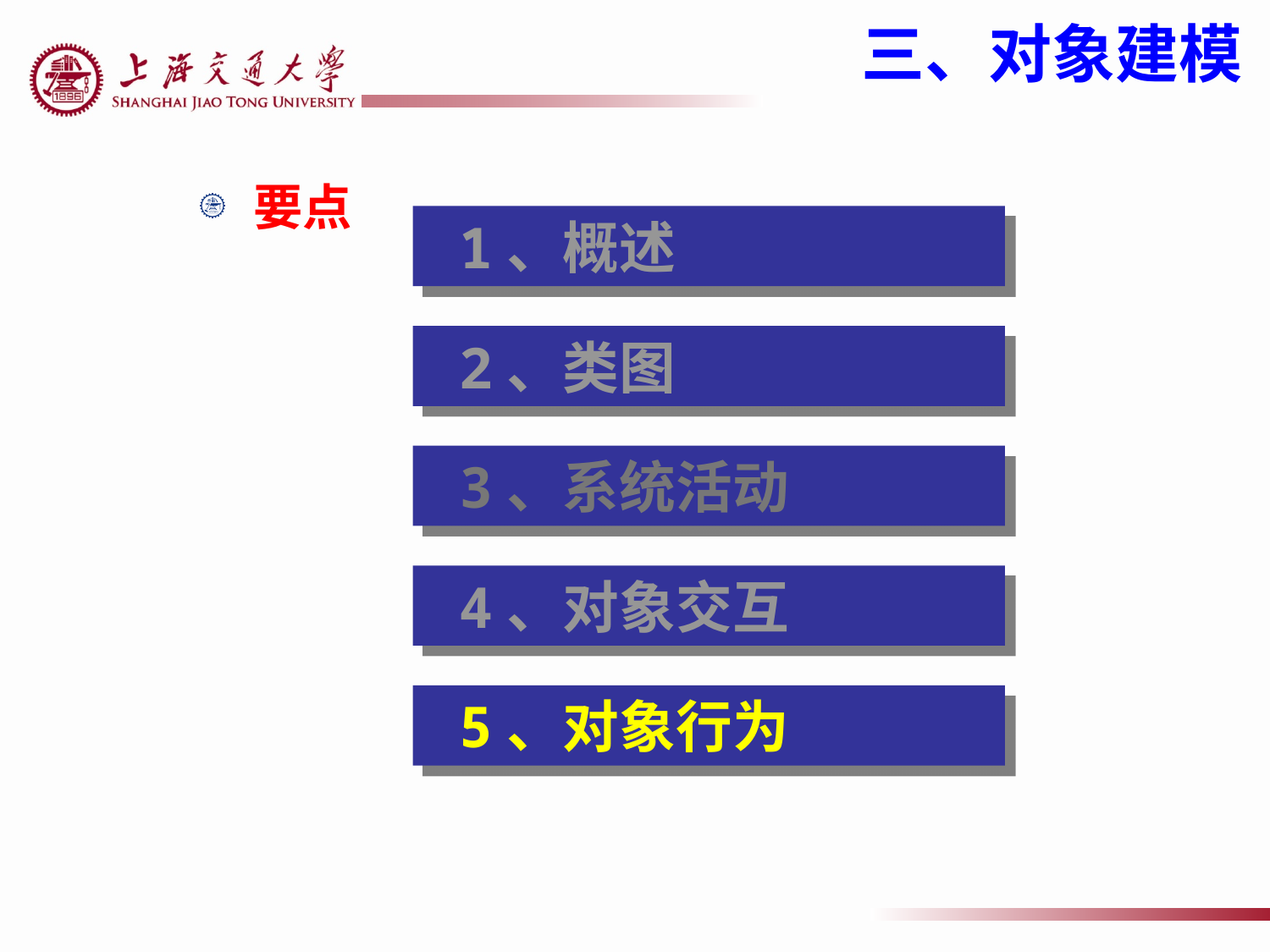

三、对象建模
要点
 1、概述
 2、类图
 3、系统活动
 4、对象交互
 5、对象行为